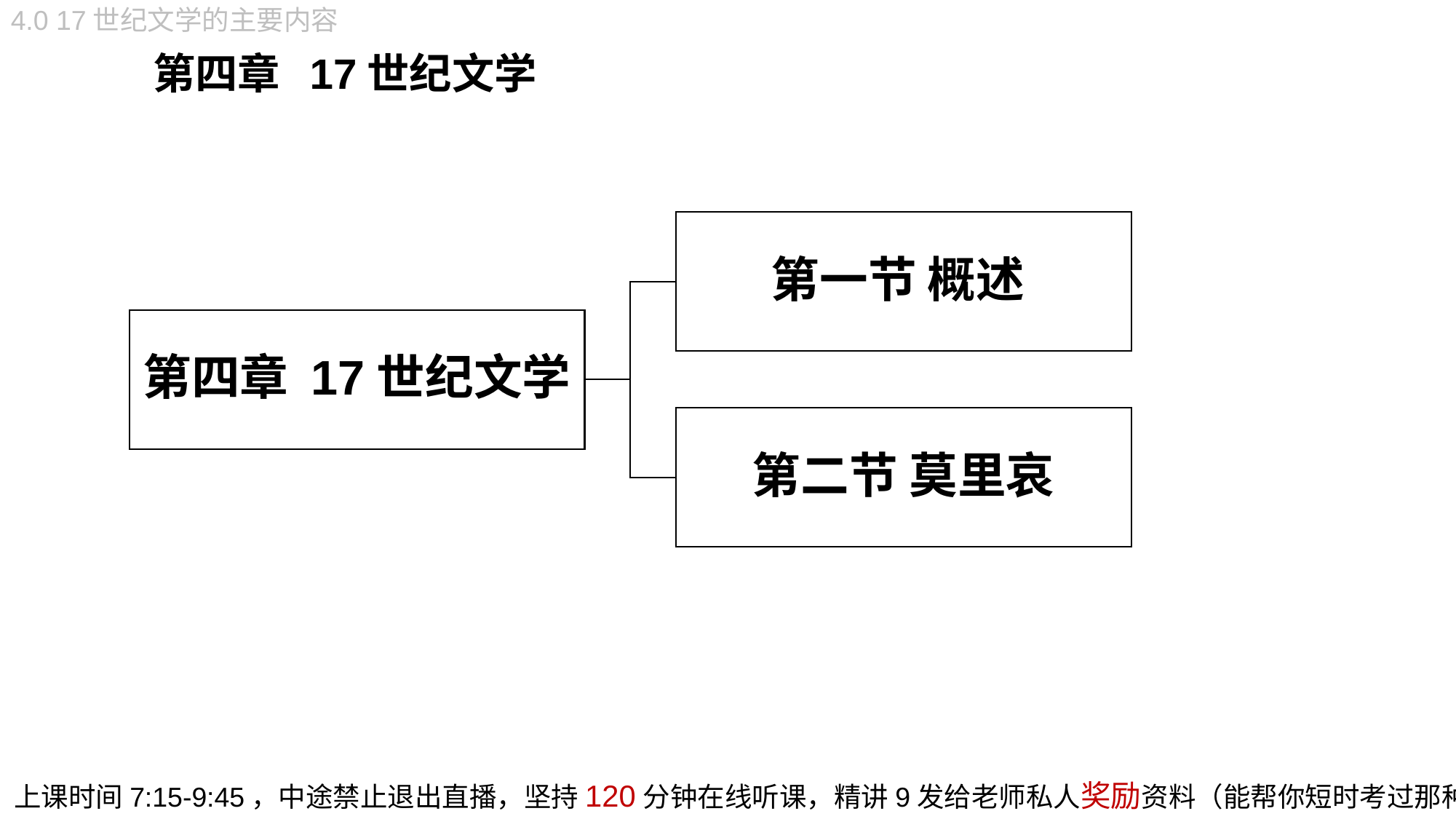

4.0 17世纪文学的主要内容
第四章  17世纪文学
第四章 17世纪文学
第一节 概述
第二节 莫里哀